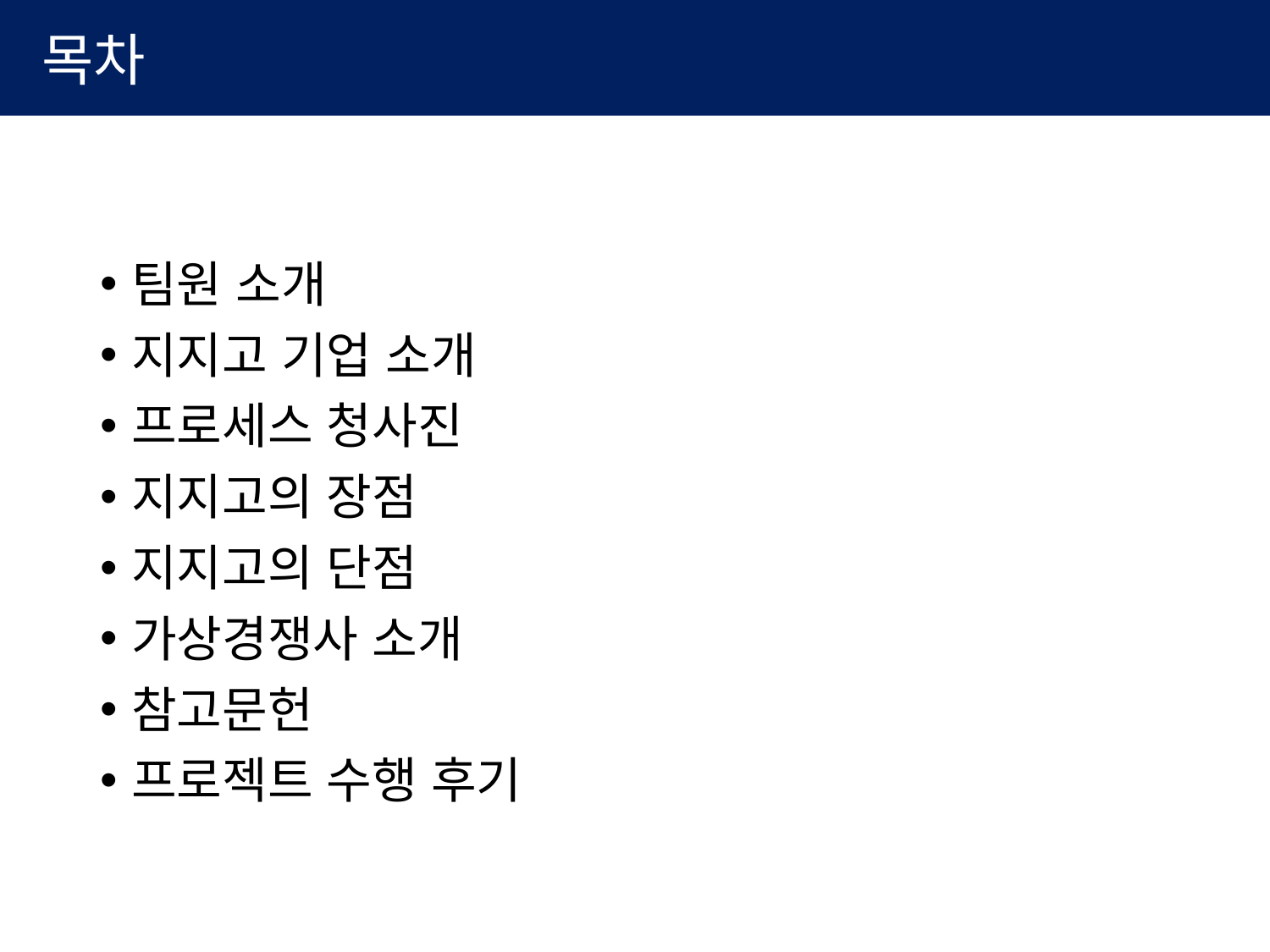

목차
팀원 소개
지지고 기업 소개
프로세스 청사진
지지고의 장점
지지고의 단점
가상경쟁사 소개
참고문헌
프로젝트 수행 후기